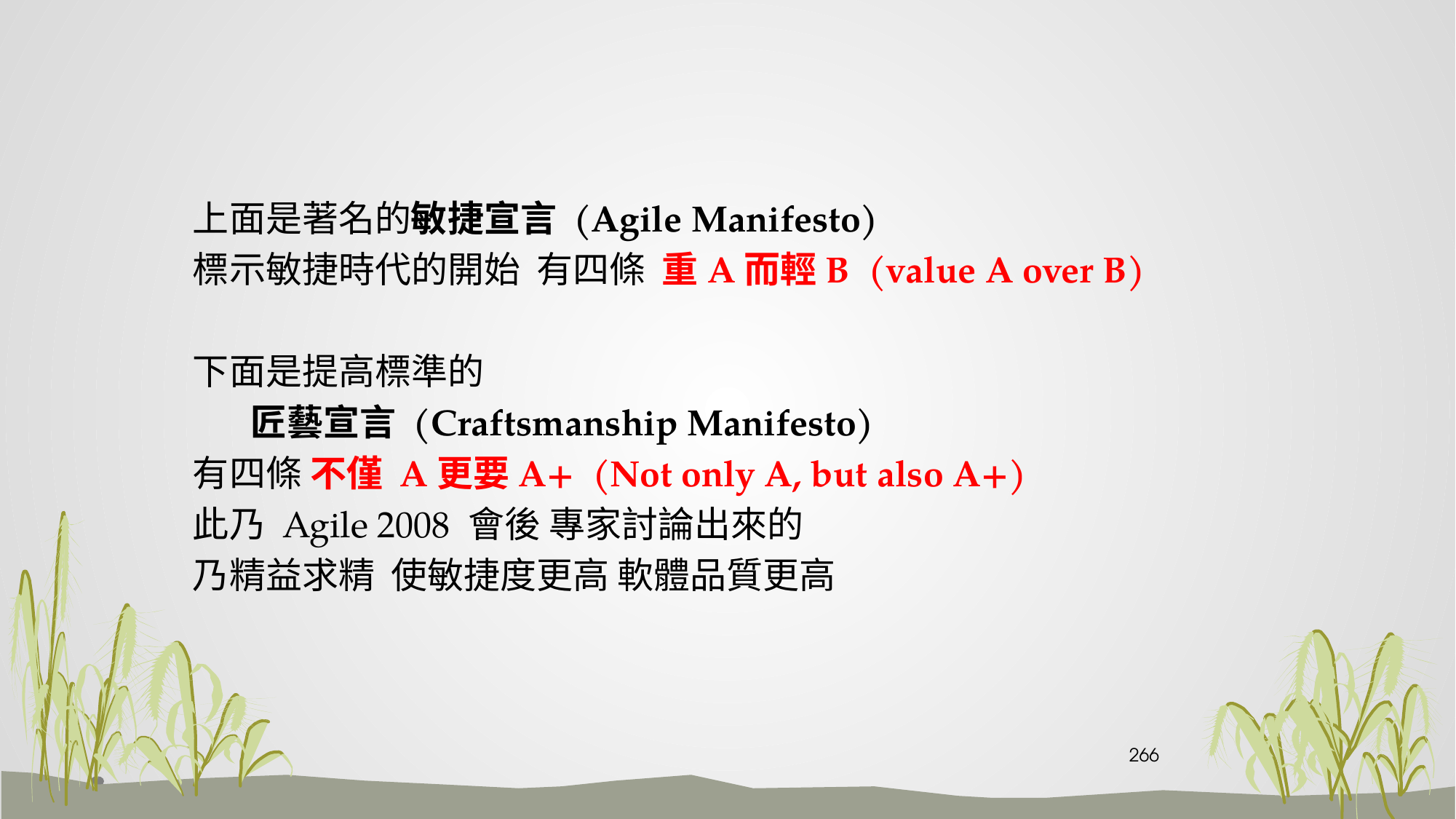

#
上面是著名的敏捷宣言 (Agile Manifesto)
標示敏捷時代的開始  有四條  重A而輕B  (value A over B)

下面是提高標準的
      匠藝宣言 (Craftsmanship Manifesto)
有四條 不僅 A更要A+  (Not only A, but also A+)
此乃 Agile 2008 會後 專家討論出來的
乃精益求精  使敏捷度更高 軟體品質更高

266